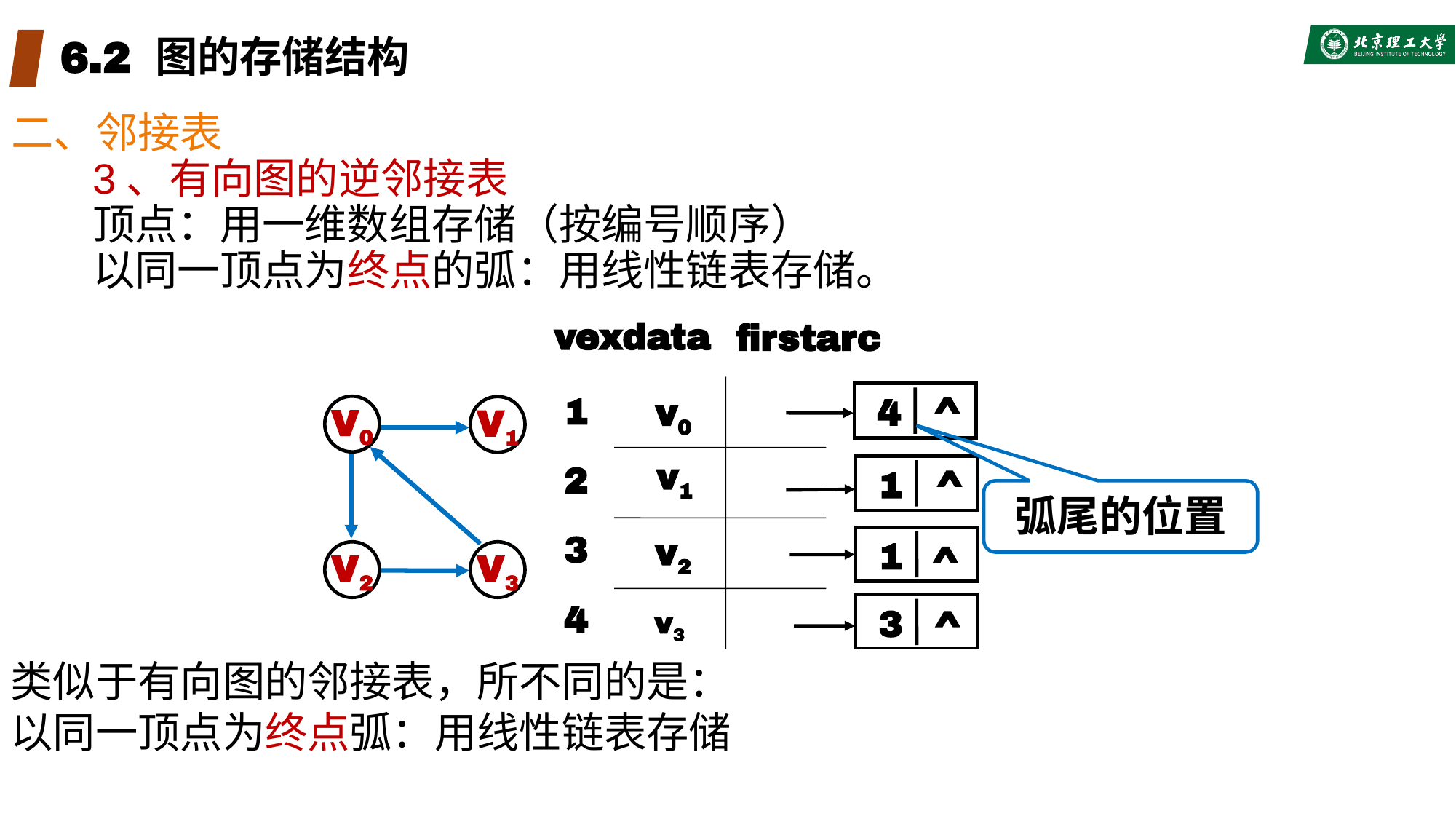

# 6.2 图的存储结构
二、邻接表
	3、有向图的逆邻接表
	顶点：用一维数组存储（按编号顺序）
	以同一顶点为终点的弧：用线性链表存储。
vexdata
firstarc

1
v0
v1
v2
v3

2

3

4
^
 4

V0
V1

V2
V3

^
 1

弧尾的位置

 1

^

^
 3

类似于有向图的邻接表，所不同的是：
以同一顶点为终点弧：用线性链表存储